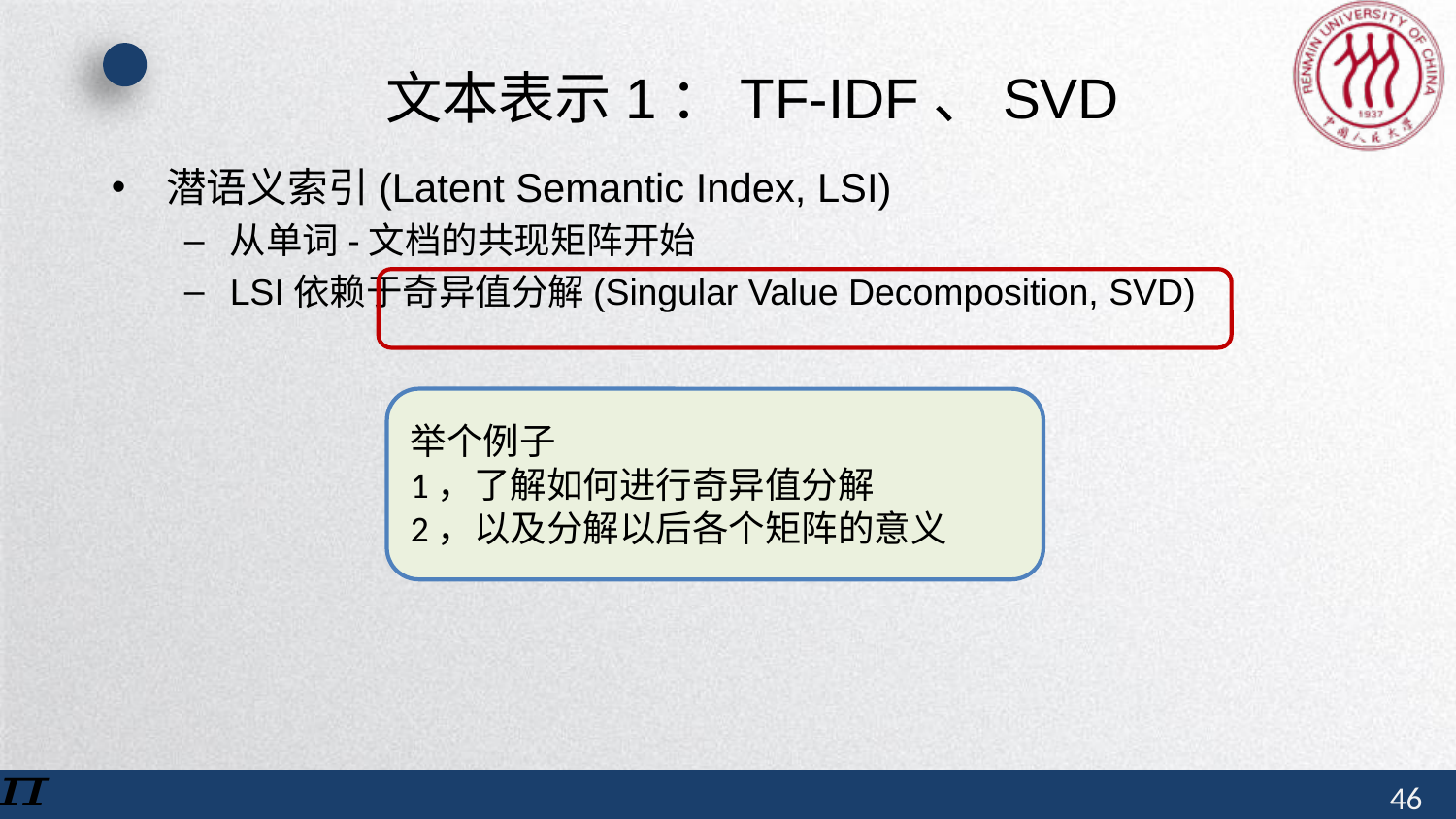

# 文本表示1：TF-IDF、SVD

潜语义索引(Latent Semantic Index, LSI)
从单词-文档的共现矩阵开始
LSI依赖于奇异值分解(Singular Value Decomposition, SVD)

举个例子
1，了解如何进行奇异值分解
2，以及分解以后各个矩阵的意义